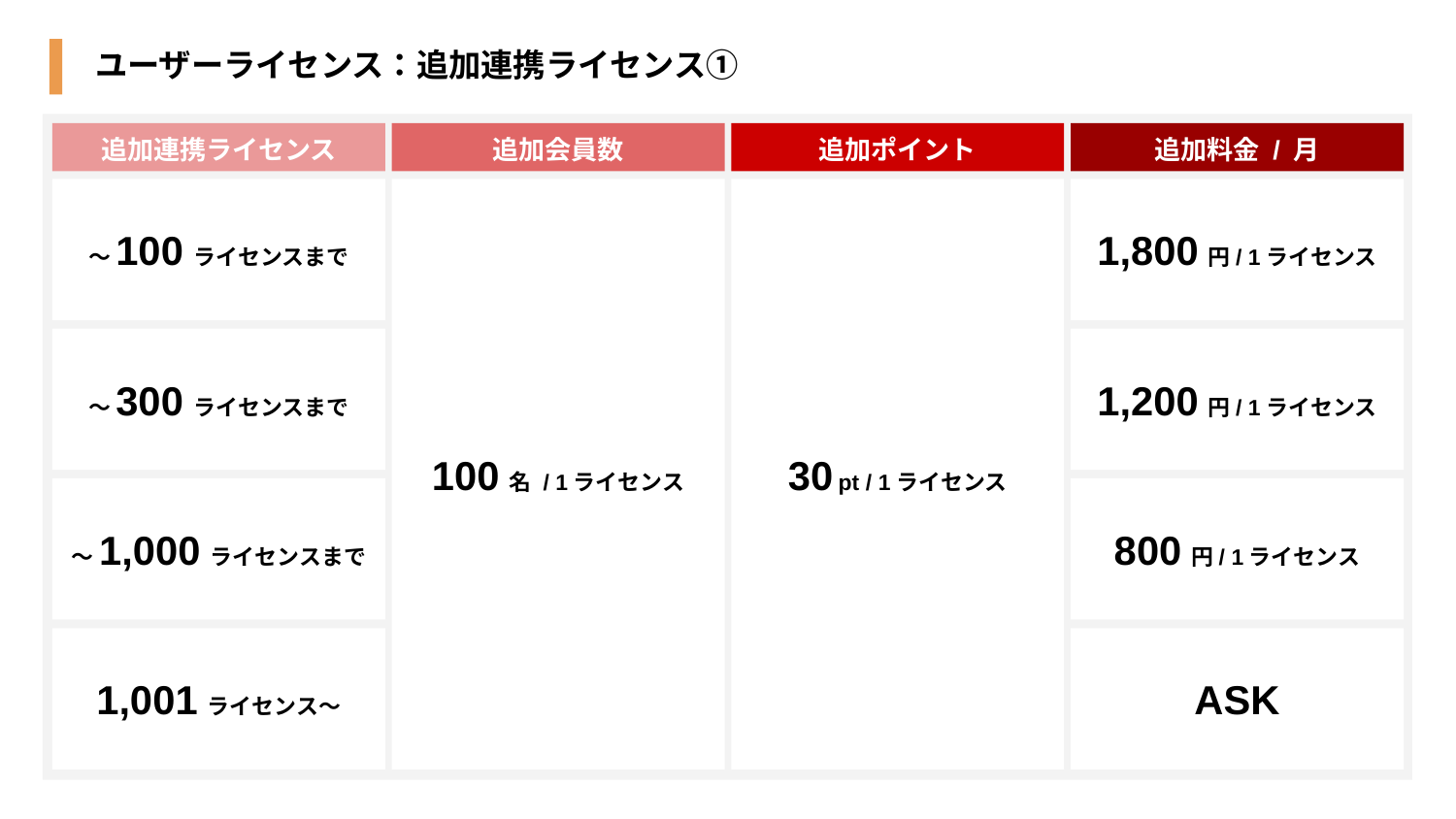

ユーザーライセンス：追加連携ライセンス①

追加連携ライセンス
追加会員数
追加ポイント
追加料金 / 月
～100ライセンスまで
1,800 円/ 1ライセンス
100 名 / 1ライセンス
30 pt / 1ライセンス
～300ライセンスまで
1,200 円/ 1ライセンス
～1,000ライセンスまで
800 円/ 1ライセンス
1,001ライセンス～
ASK